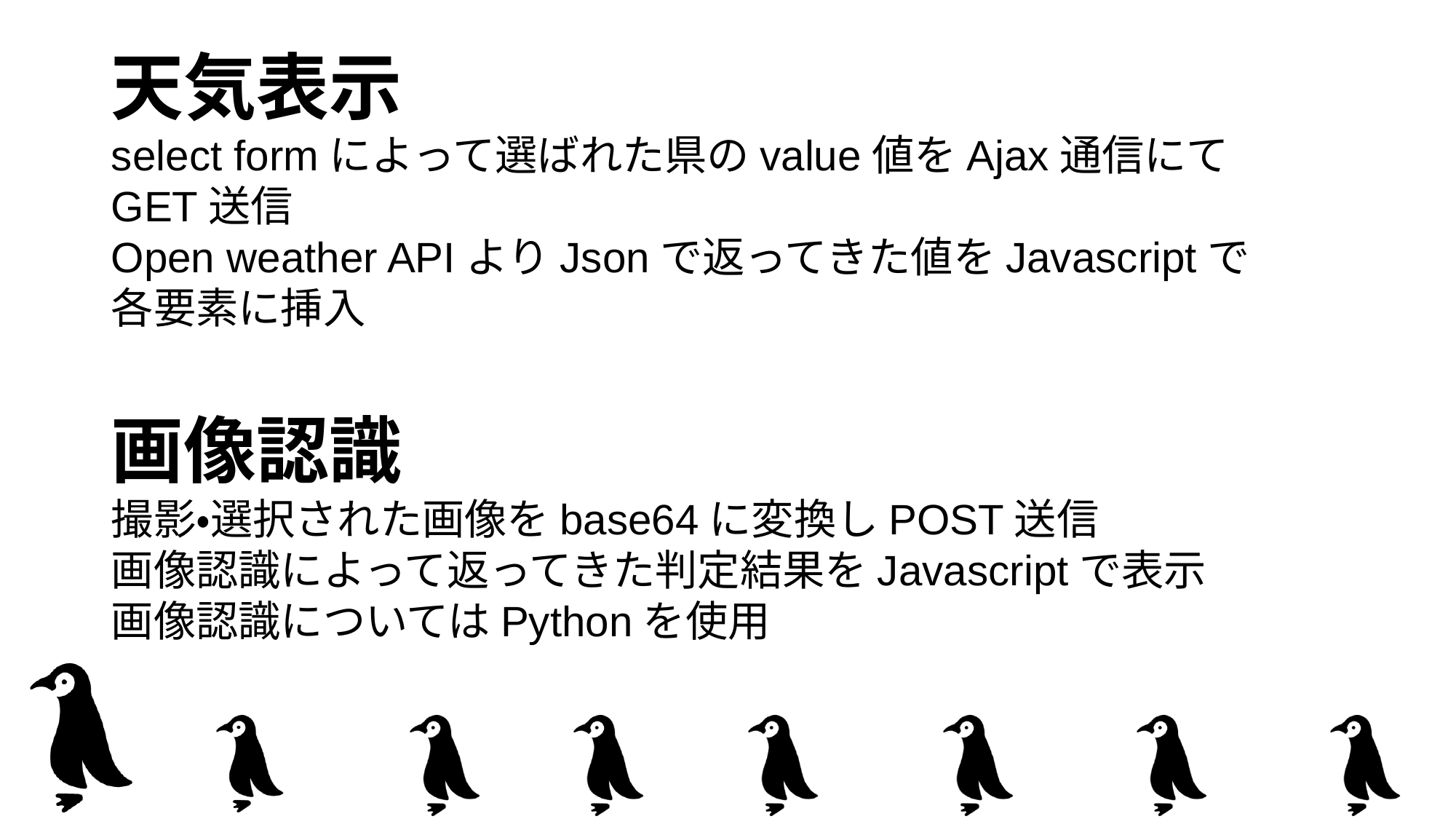

天気表示
select formによって選ばれた県のvalue値をAjax通信にてGET送信
Open weather APIよりJsonで返ってきた値をJavascriptで各要素に挿入

画像認識
撮影・選択された画像をbase64に変換しPOST送信
画像認識によって返ってきた判定結果をJavascriptで表示
画像認識についてはPythonを使用